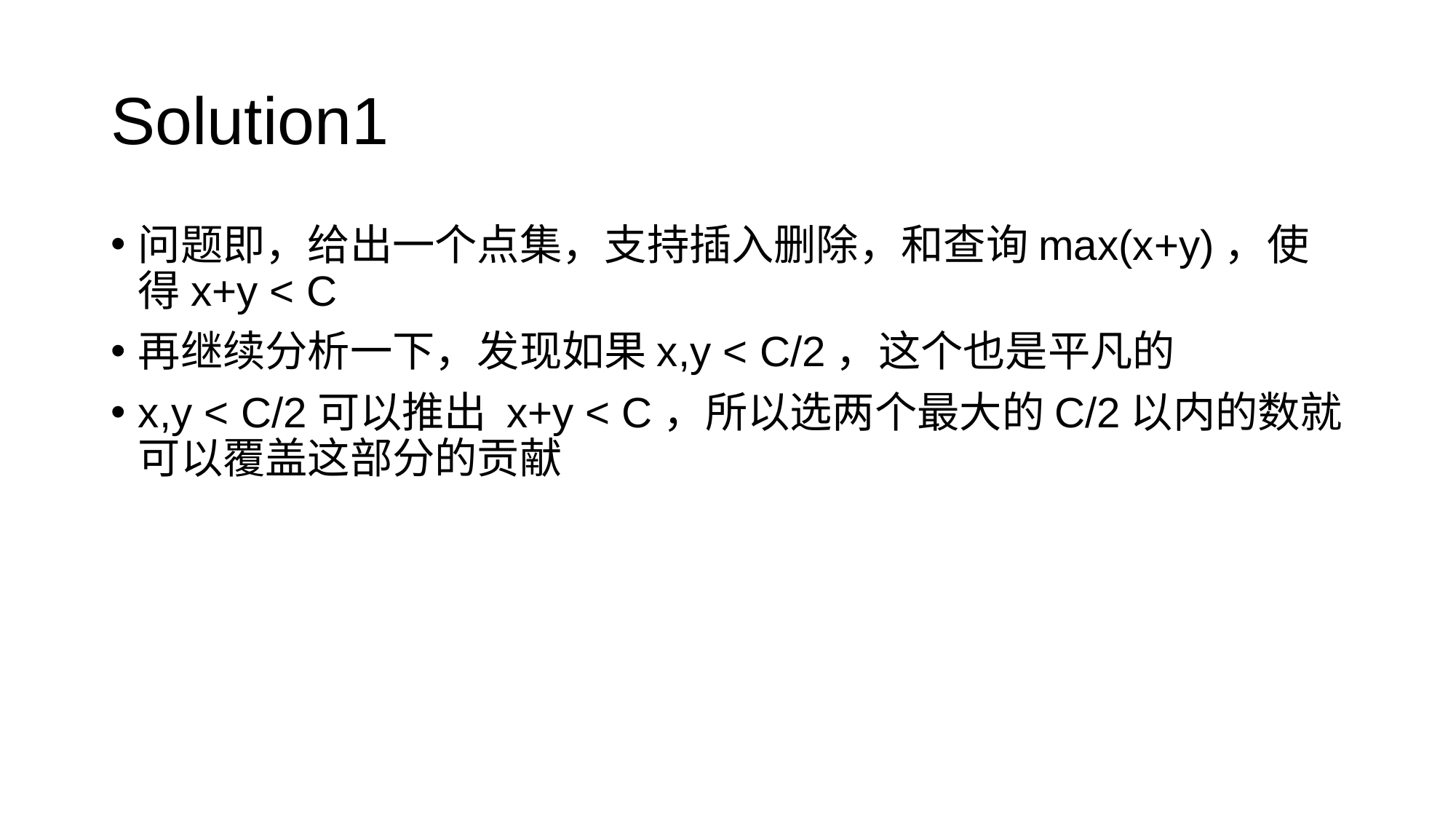

# Solution1
问题即，给出一个点集，支持插入删除，和查询max(x+y)，使得x+y < C
再继续分析一下，发现如果x,y < C/2，这个也是平凡的
x,y < C/2可以推出 x+y < C，所以选两个最大的C/2以内的数就可以覆盖这部分的贡献